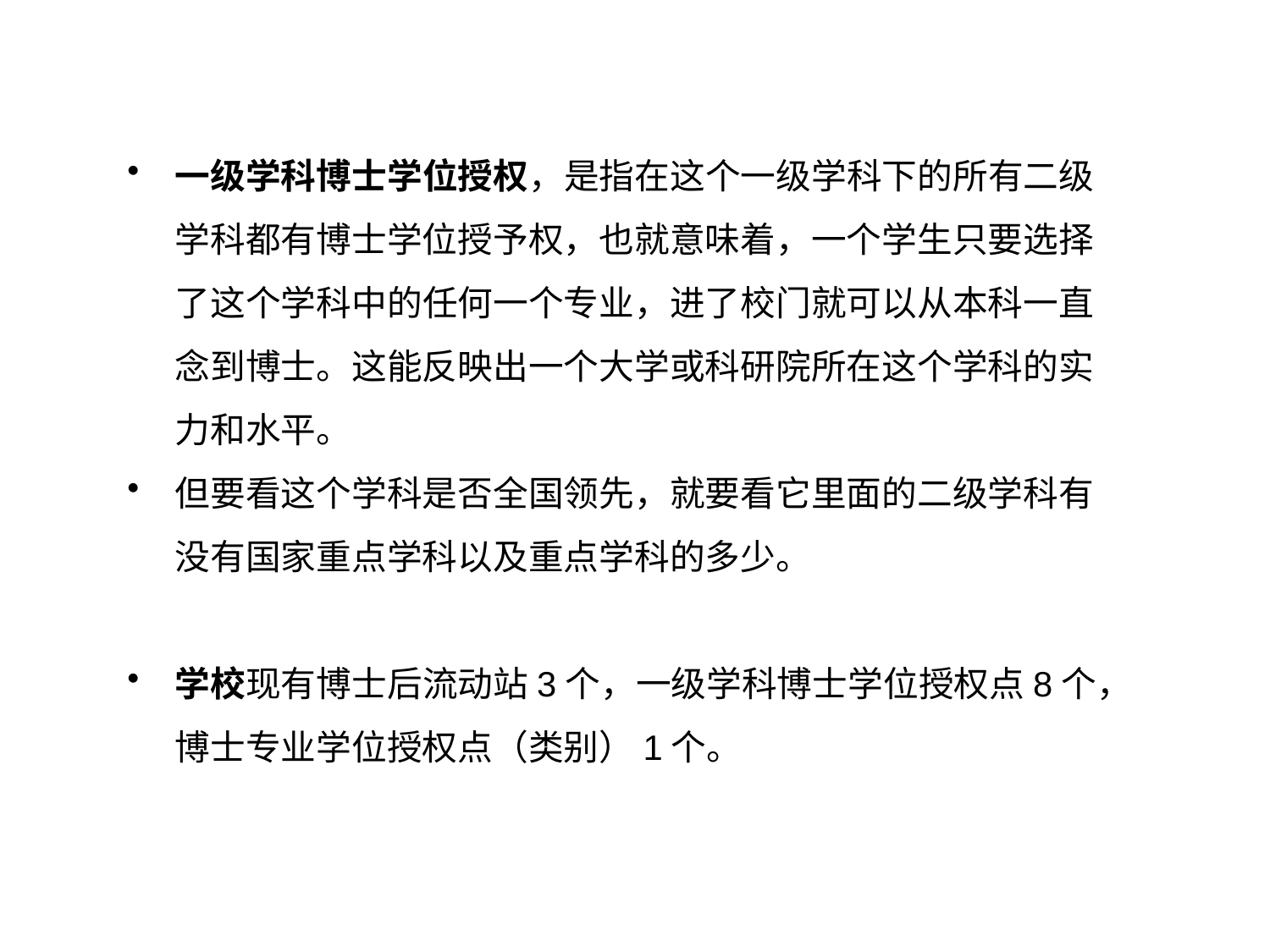

一级学科博士学位授权，是指在这个一级学科下的所有二级学科都有博士学位授予权，也就意味着，一个学生只要选择了这个学科中的任何一个专业，进了校门就可以从本科一直念到博士。这能反映出一个大学或科研院所在这个学科的实力和水平。
但要看这个学科是否全国领先，就要看它里面的二级学科有没有国家重点学科以及重点学科的多少。

学校现有博士后流动站3个，一级学科博士学位授权点8个，博士专业学位授权点（类别）1个。